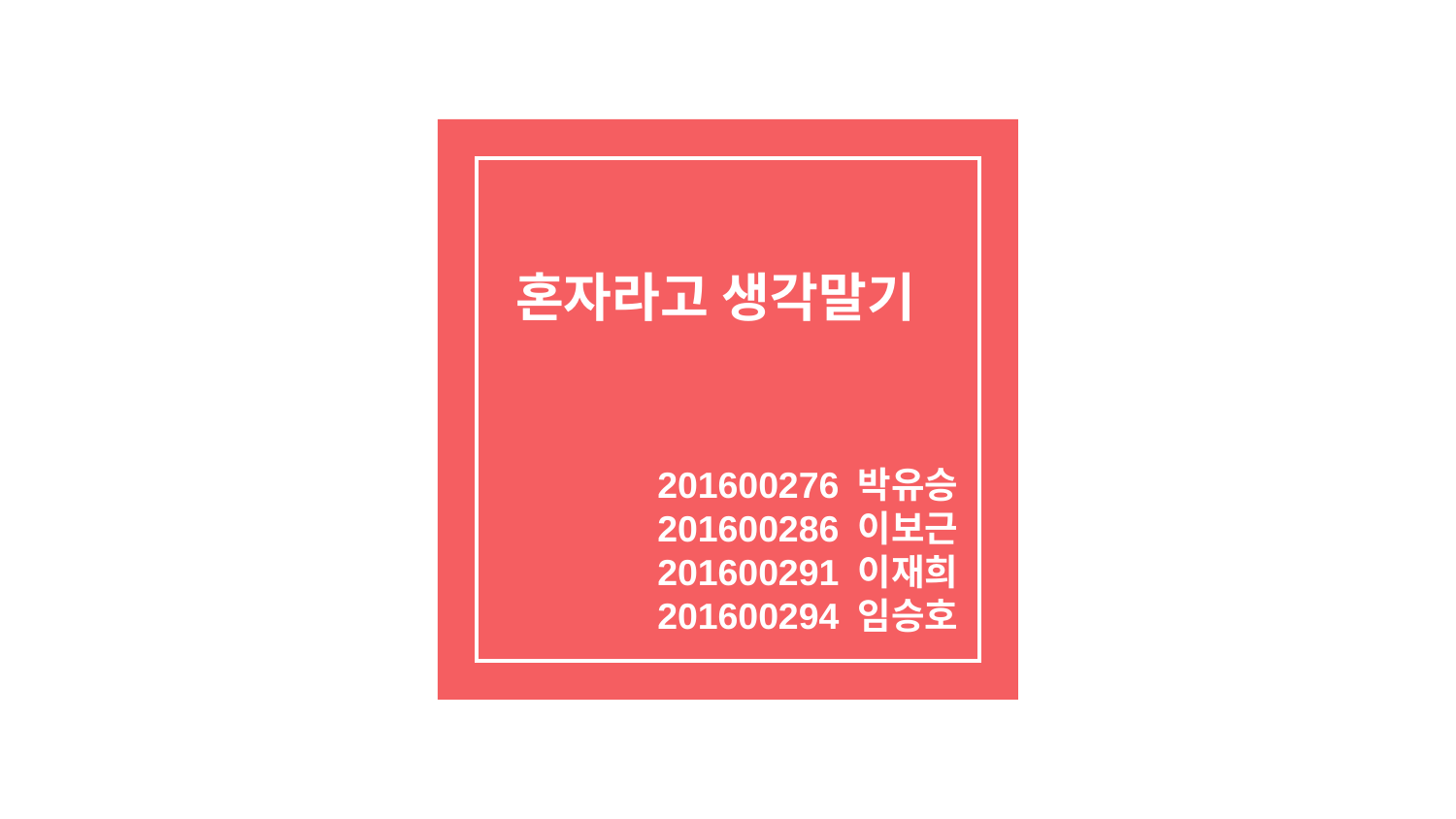

# 혼자라고 생각말기
201600276 박유승
201600286 이보근
201600291 이재희
201600294 임승호